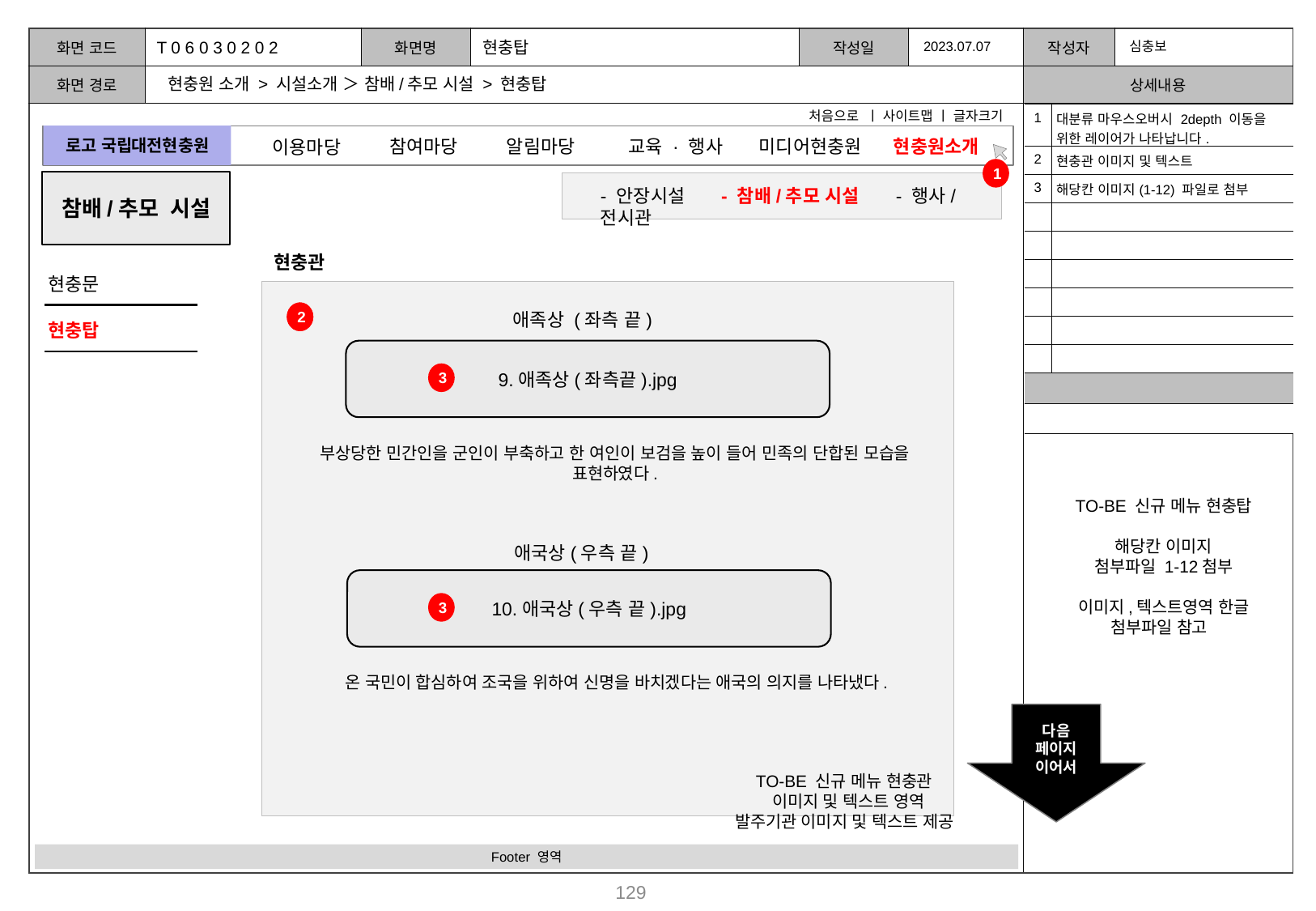

T 0 6 0 3 0 2 0 2
현충탑
2023.07.07
심충보
현충원 소개 > 시설소개 ＞ 참배/추모 시설 > 현충탑
처음으로  ㅣ 사이트맵 ㅣ 글자크기
| 1 | 대분류 마우스오버시 2depth 이동을 위한 레이어가 나타납니다. |
| --- | --- |
| 2 | 현충관 이미지 및 텍스트 |
| 3 | 해당칸 이미지(1-12) 파일로 첨부 |
|  |  |
|  |  |
|  |  |
|  |  |
|  |  |
|  |  |
|  |  |
|  |  |
로고 국립대전현충원

참여마당
알림마당
미디어현충원
교육 · 행사
현충원소개
이용마당

1
참배/추모  시설

- 안장시설      - 참배/추모 시설      - 행사/전시관
현충관
현충문

2
2
애족상 (좌측 끝)
현충탑
9.애족상(좌측끝).jpg
3
부상당한 민간인을 군인이 부축하고 한 여인이 보검을 높이 들어 민족의 단합된 모습을 표현하였다.
TO-BE 신규 메뉴 현충탑

해당칸 이미지
첨부파일 1-12첨부

이미지,텍스트영역 한글 첨부파일 참고
애국상(우측 끝)
10.애국상(우측 끝).jpg
3
온 국민이 합심하여 조국을 위하여 신명을 바치겠다는 애국의 의지를 나타냈다.
다음
페이지
이어서
 TO-BE 신규 메뉴 현충관
 이미지 및 텍스트 영역
발주기관 이미지 및 텍스트 제공
Footer 영역